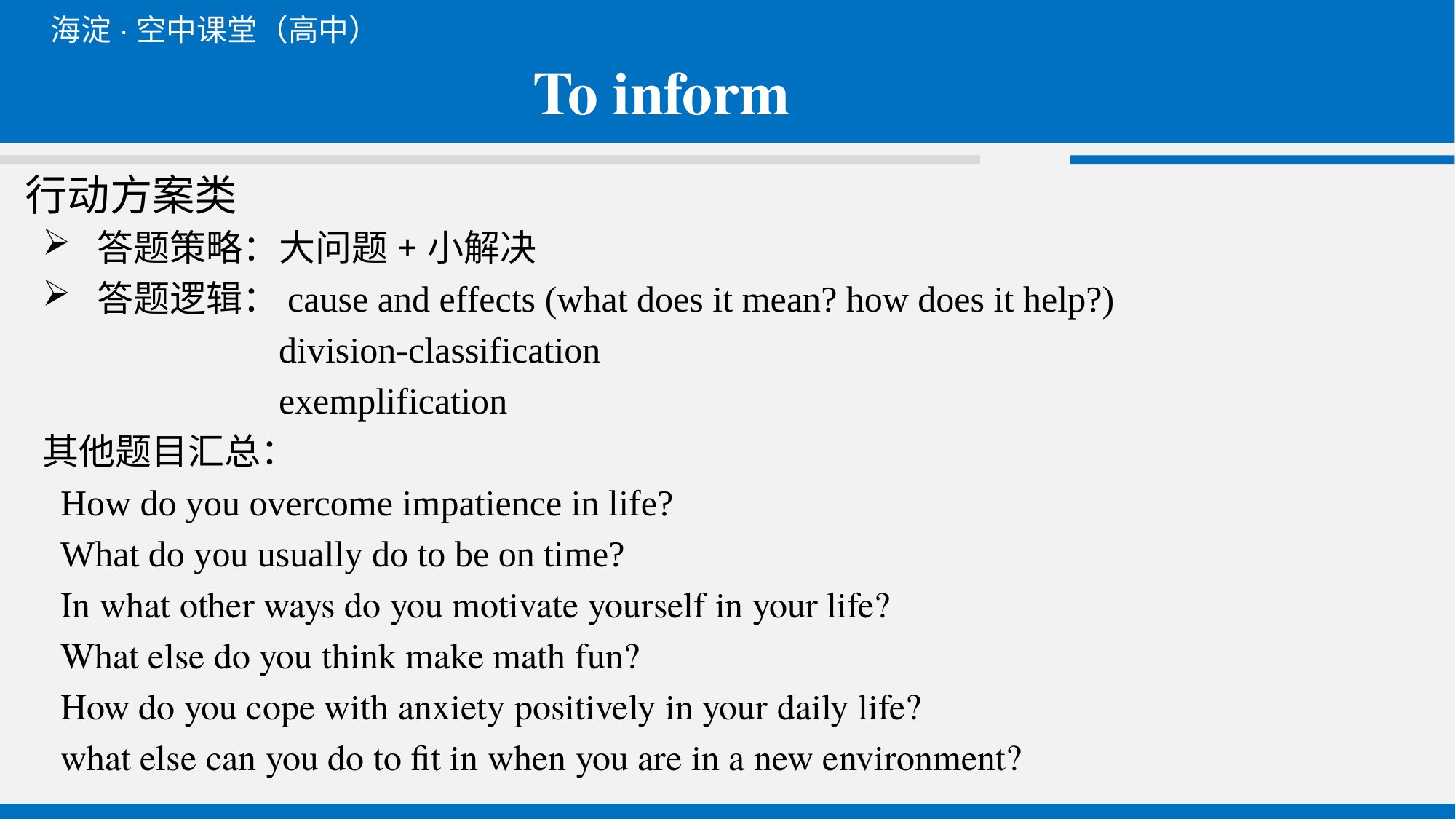

To inform
# 行动方案类
答题策略：大问题+小解决
答题逻辑：cause and effects (what does it mean? how does it help?)
                          division-classification
                          exemplification
其他题目汇总：
  How do you overcome impatience in life?
  What do you usually do to be on time?
  In what other ways do you motivate yourself in your life?
  What else do you think make math fun?
  How do you cope with anxiety positively in your daily life?
  what else can you do to fit in when you are in a new environment?